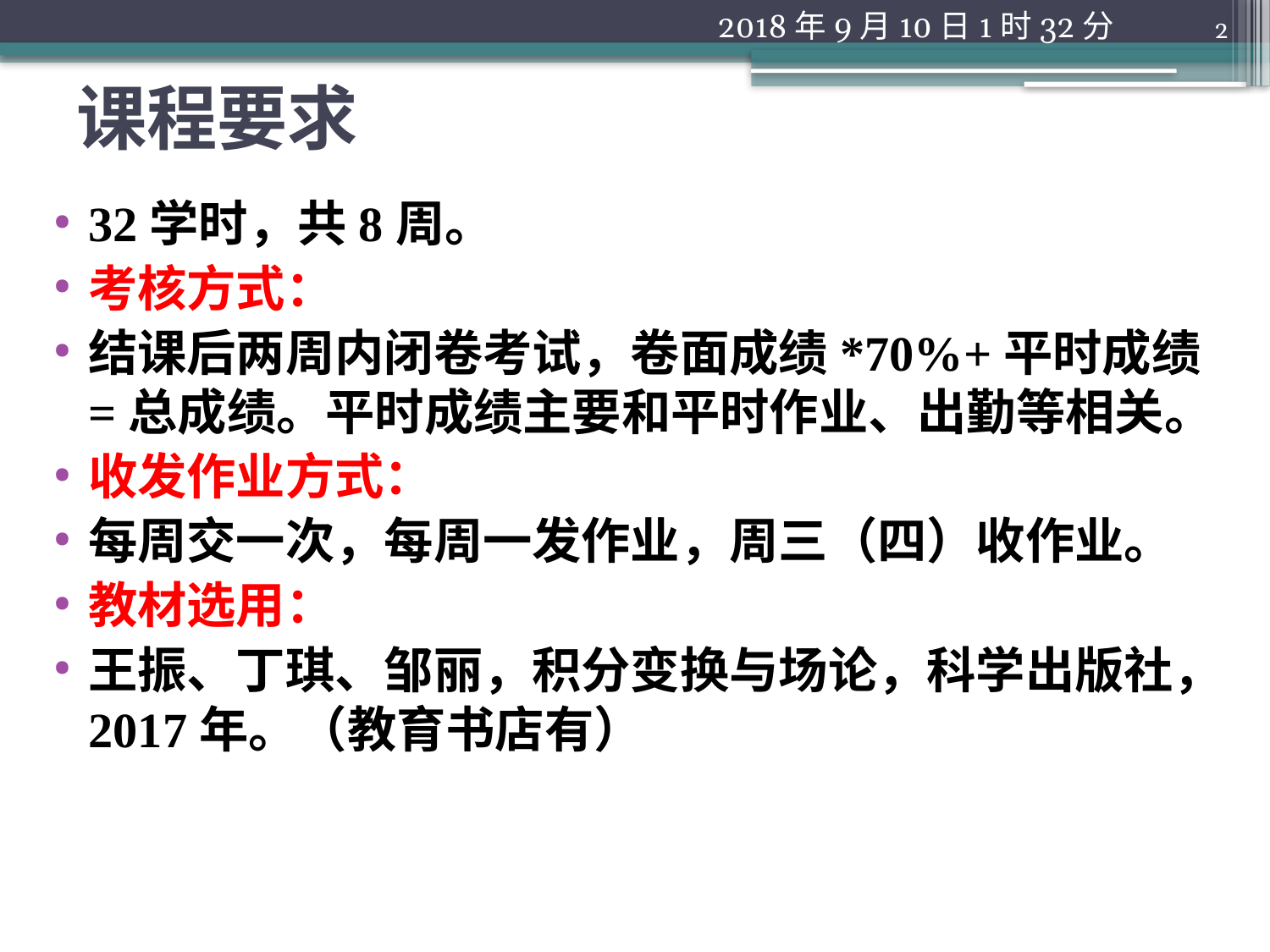

2018年9月10日1时32分
2
# 课程要求
32学时，共8周。
考核方式：
结课后两周内闭卷考试，卷面成绩*70%+平时成绩=总成绩。平时成绩主要和平时作业、出勤等相关。
收发作业方式：
每周交一次，每周一发作业，周三（四）收作业。
教材选用：
王振、丁琪、邹丽，积分变换与场论，科学出版社，2017年。（教育书店有）